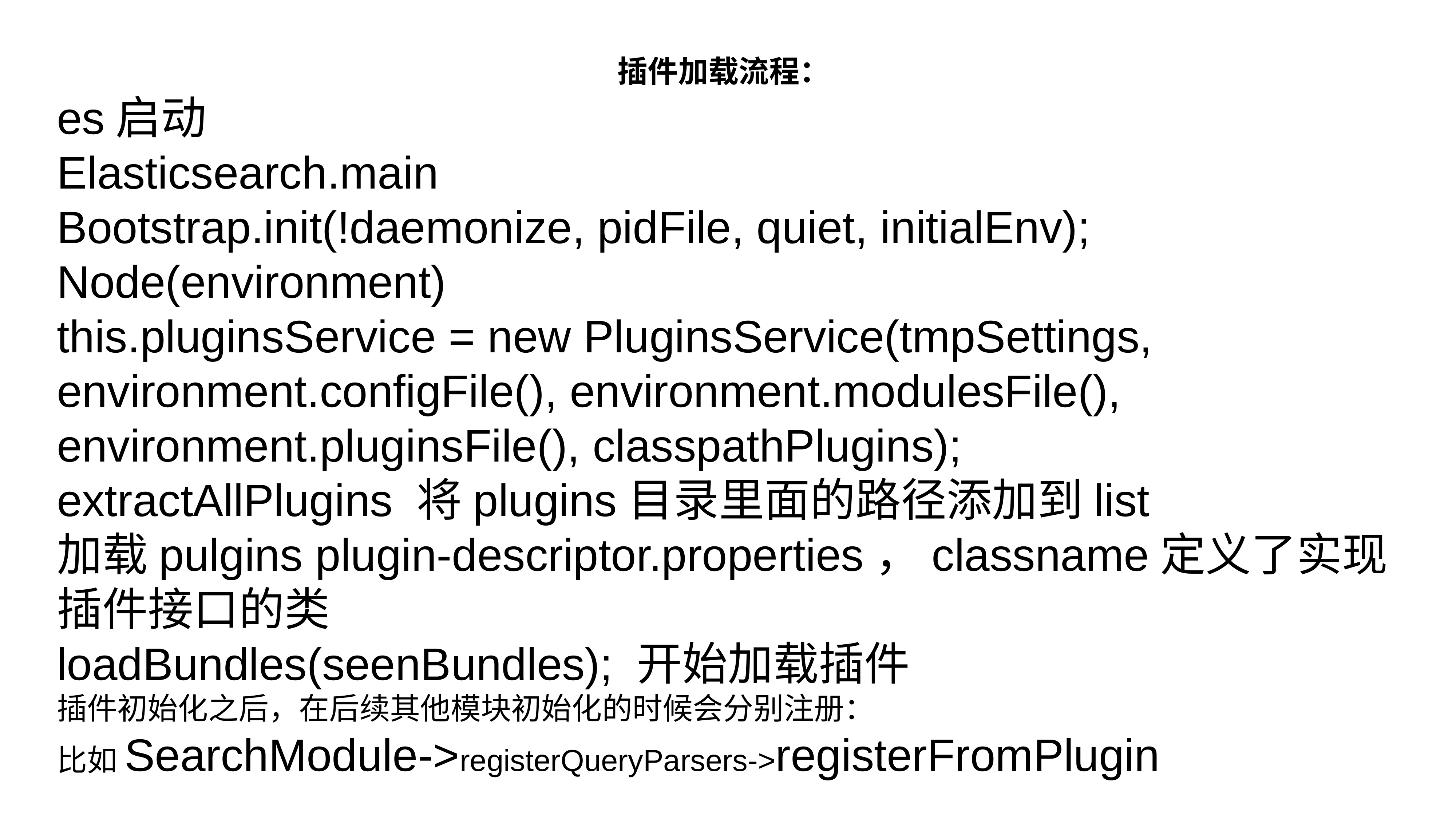

插件加载流程：
es启动
Elasticsearch.main
Bootstrap.init(!daemonize, pidFile, quiet, initialEnv);
Node(environment)
this.pluginsService = new PluginsService(tmpSettings, environment.configFile(), environment.modulesFile(), environment.pluginsFile(), classpathPlugins);
extractAllPlugins 将plugins目录里面的路径添加到list
加载pulgins plugin-descriptor.properties，classname定义了实现插件接口的类
loadBundles(seenBundles); 开始加载插件
插件初始化之后，在后续其他模块初始化的时候会分别注册：
比如SearchModule->registerQueryParsers->registerFromPlugin